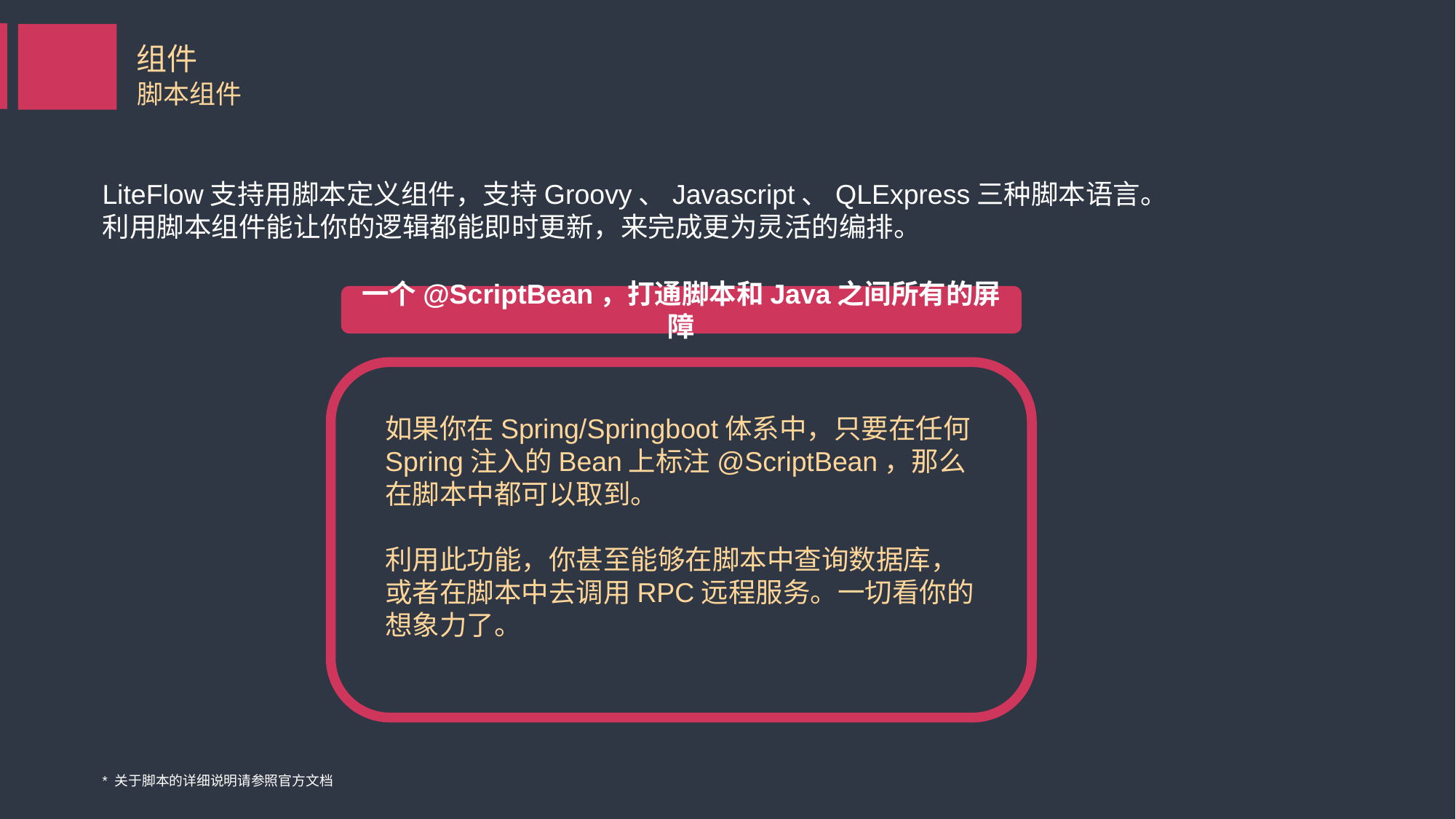

组件
脚本组件
LiteFlow支持用脚本定义组件，支持Groovy、Javascript、QLExpress三种脚本语言。
利用脚本组件能让你的逻辑都能即时更新，来完成更为灵活的编排。
尝试用Pyhon，Lua，QLExpress，Aviator去写逻辑？
一个@ScriptBean，打通脚本和Java之间所有的屏障

基本上我们把目前国内流行的一些脚本语言解析引擎都给支持了。

多样的选择让不同的用户有不同的选择。

多种脚本语言甚至能够混合搭配，混合调用。

并且参数是跨语言传递的哦！
如果你在Spring/Springboot体系中，只要在任何Spring注入的Bean上标注@ScriptBean，那么在脚本中都可以取到。

利用此功能，你甚至能够在脚本中查询数据库，或者在脚本中去调用RPC远程服务。一切看你的想象力了。
* 关于脚本的详细说明请参照官方文档